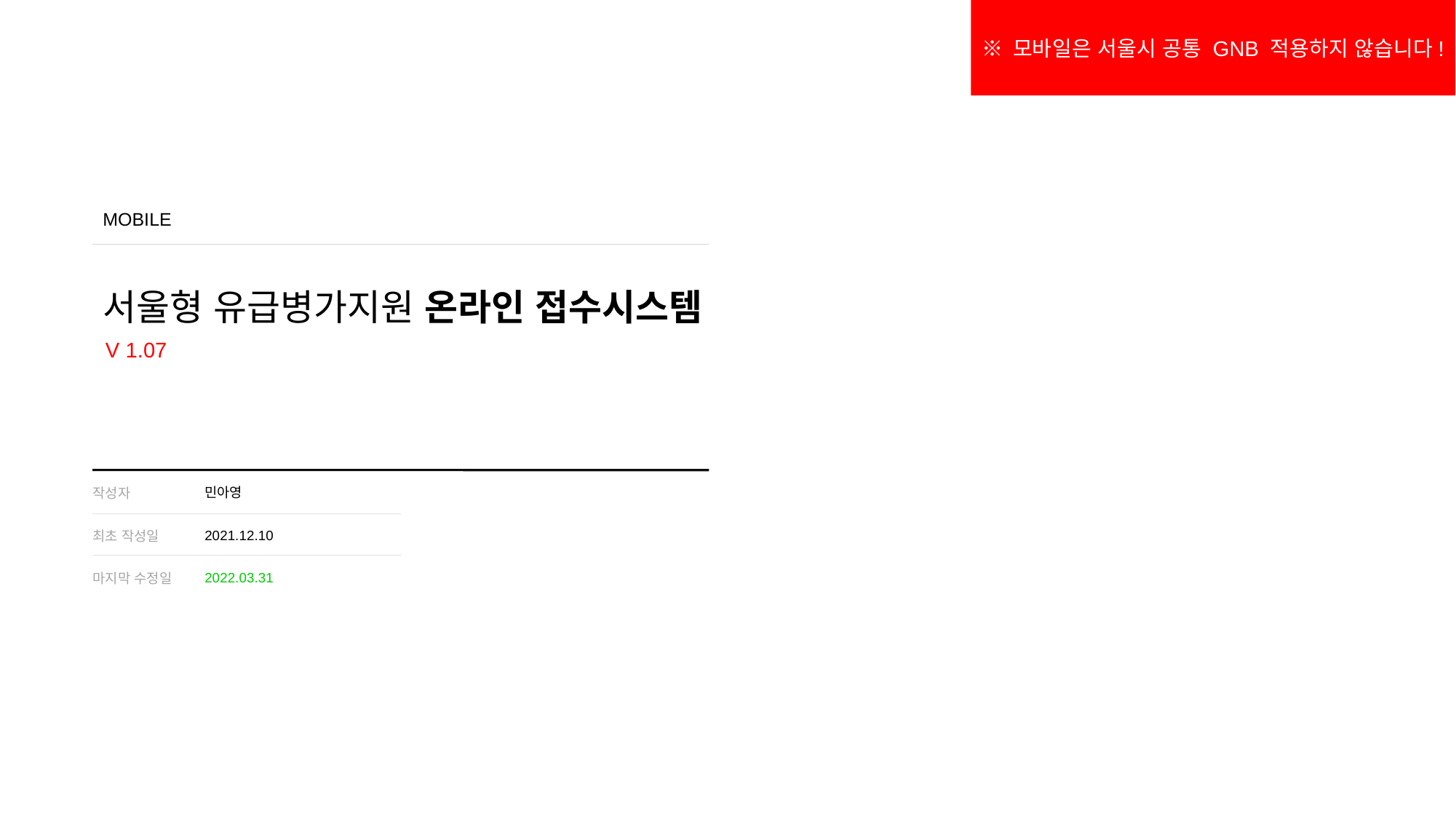

※ 모바일은 서울시 공통 GNB 적용하지 않습니다!
# 서울형 유급병가지원 온라인 접수시스템
V 1.07
민아영
2021.12.10
2022.03.31